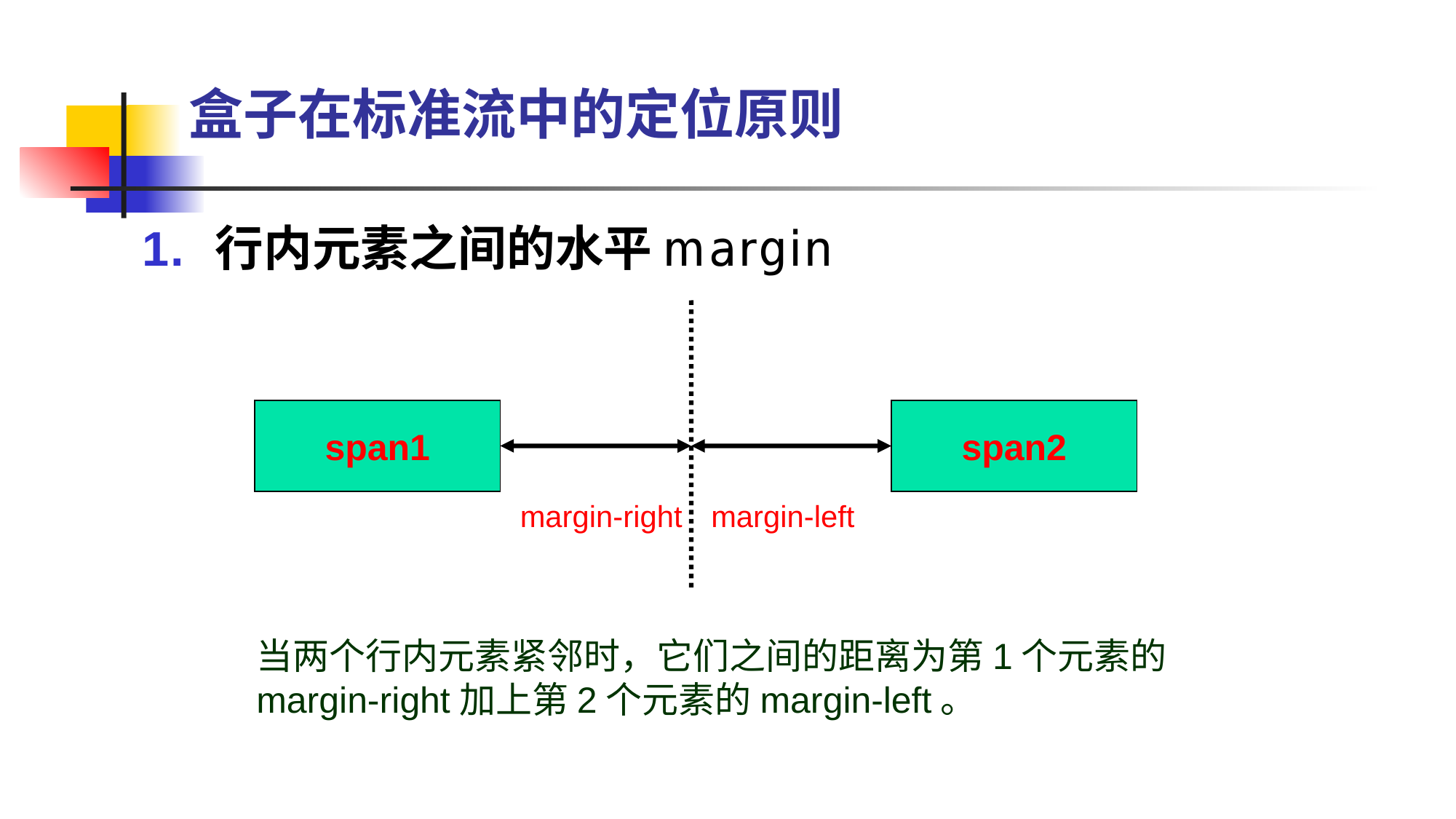

# 盒子在标准流中的定位原则
行内元素之间的水平margin

span1
span2

margin-right
margin-left
当两个行内元素紧邻时，它们之间的距离为第1个元素的margin-right加上第2个元素的margin-left。